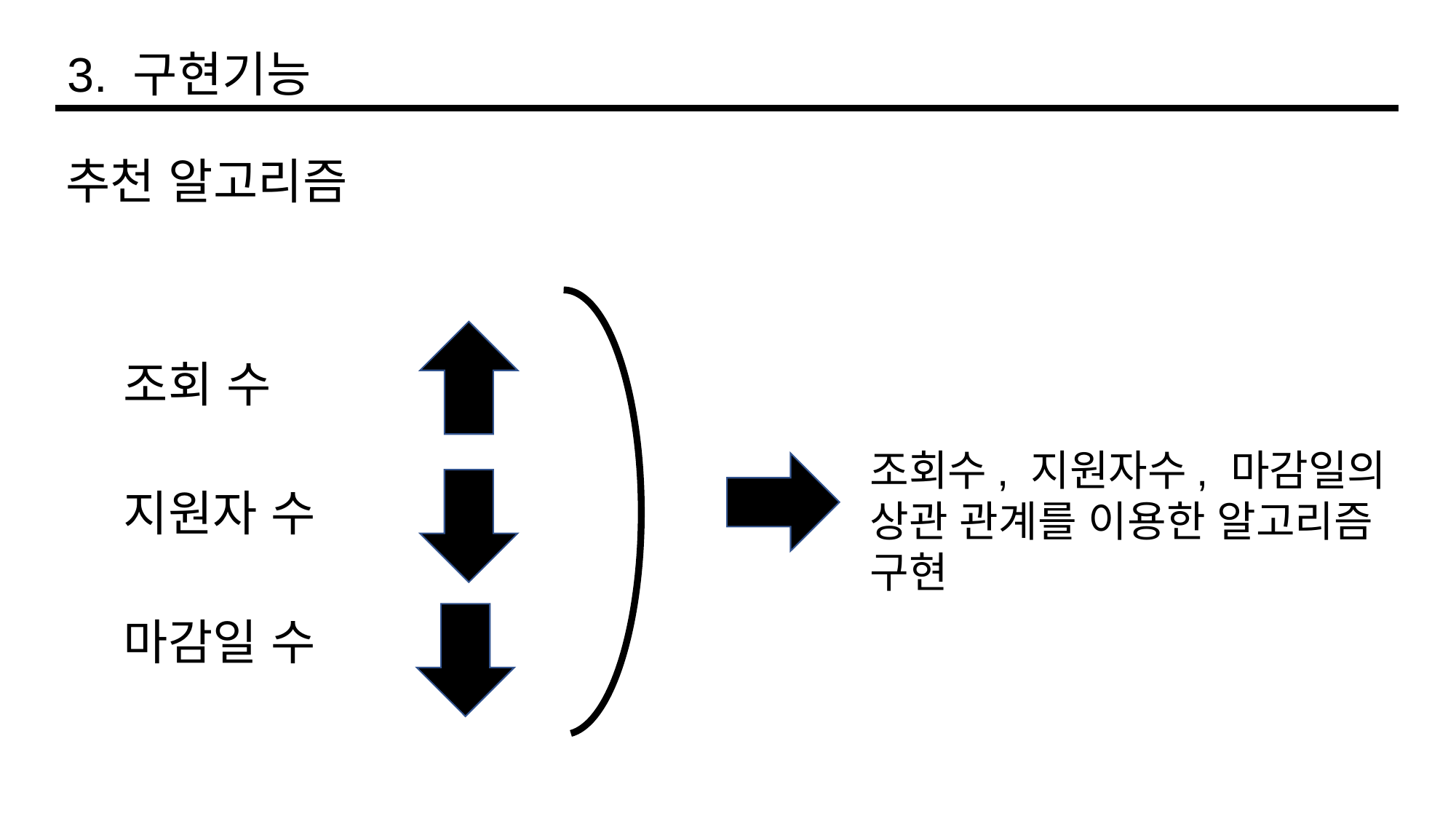

3. 구현기능
추천 알고리즘

조회 수
조회수, 지원자수, 마감일의 상관 관계를 이용한 알고리즘 구현

지원자 수

마감일 수